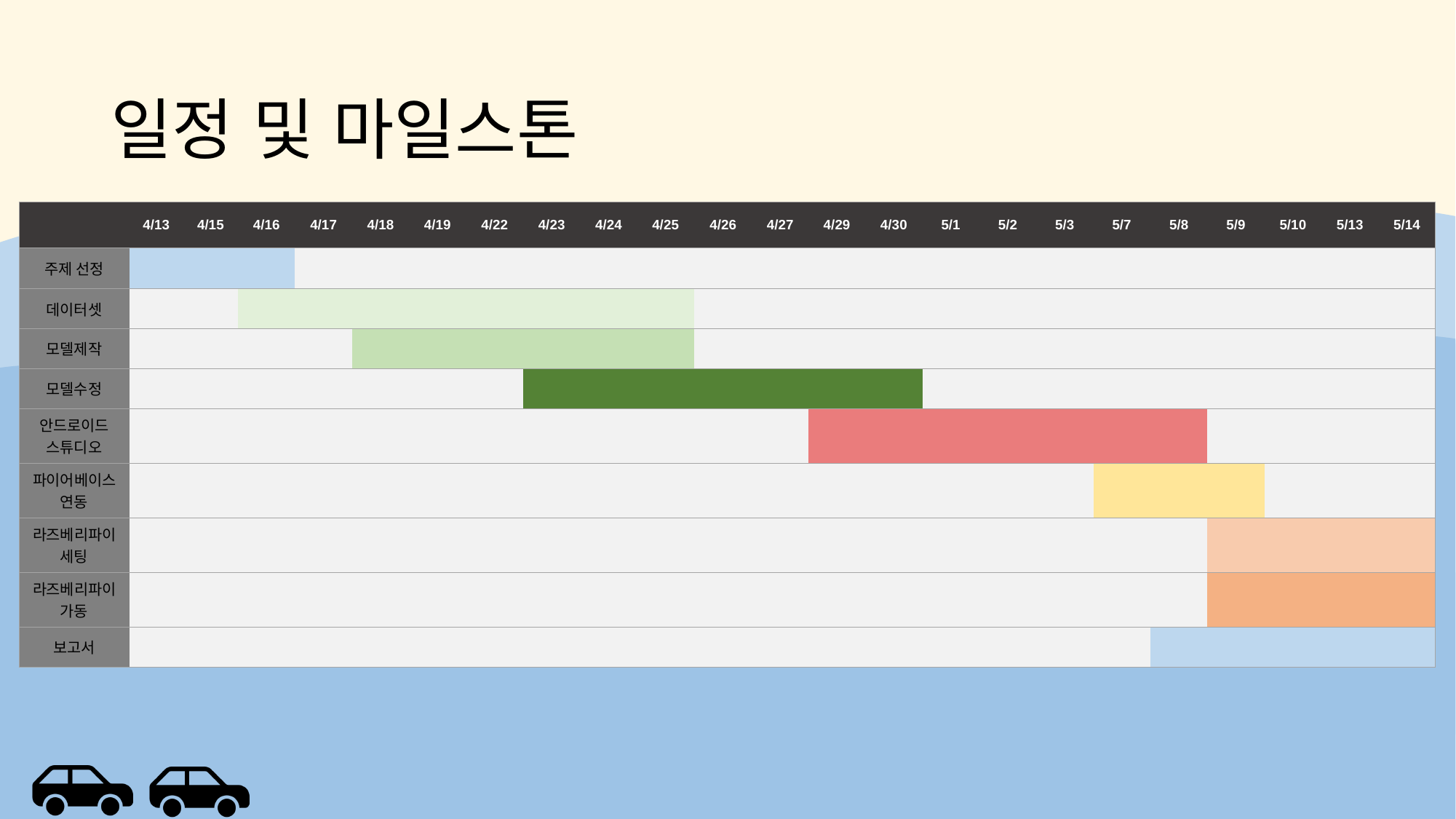

# 일정 및 마일스톤
|  | 4/13 | 4/15 | 4/16 | 4/17 | 4/18 | 4/19 | 4/22 | 4/23 | 4/24 | 4/25 | 4/26 | 4/27 | 4/29 | 4/30 | 5/1 | 5/2 | 5/3 | 5/7 | 5/8 | 5/9 | 5/10 | 5/13 | 5/14 |
| --- | --- | --- | --- | --- | --- | --- | --- | --- | --- | --- | --- | --- | --- | --- | --- | --- | --- | --- | --- | --- | --- | --- | --- |
| 주제 선정 |  |  |  |  |  |  |  |  |  |  |  |  |  |  |  |  |  |  |  |  |  |  |  |
| 데이터셋 |  |  |  |  |  |  |  |  |  |  |  |  |  |  |  |  |  |  |  |  |  |  |  |
| 모델제작 |  |  |  |  |  |  |  |  |  |  |  |  |  |  |  |  |  |  |  |  |  |  |  |
| 모델수정 |  |  |  |  |  |  |  |  |  |  |  |  |  |  |  |  |  |  |  |  |  |  |  |
| 안드로이드 스튜디오 |  |  |  |  |  |  |  |  |  |  |  |  |  |  |  |  |  |  |  |  |  |  |  |
| 파이어베이스연동 |  |  |  |  |  |  |  |  |  |  |  |  |  |  |  |  |  |  |  |  |  |  |  |
| 라즈베리파이 세팅 |  |  |  |  |  |  |  |  |  |  |  |  |  |  |  |  |  |  |  |  |  |  |  |
| 라즈베리파이 가동 |  |  |  |  |  |  |  |  |  |  |  |  |  |  |  |  |  |  |  |  |  |  |  |
| 보고서 |  |  |  |  |  |  |  |  |  |  |  |  |  |  |  |  |  |  |  |  |  |  |  |